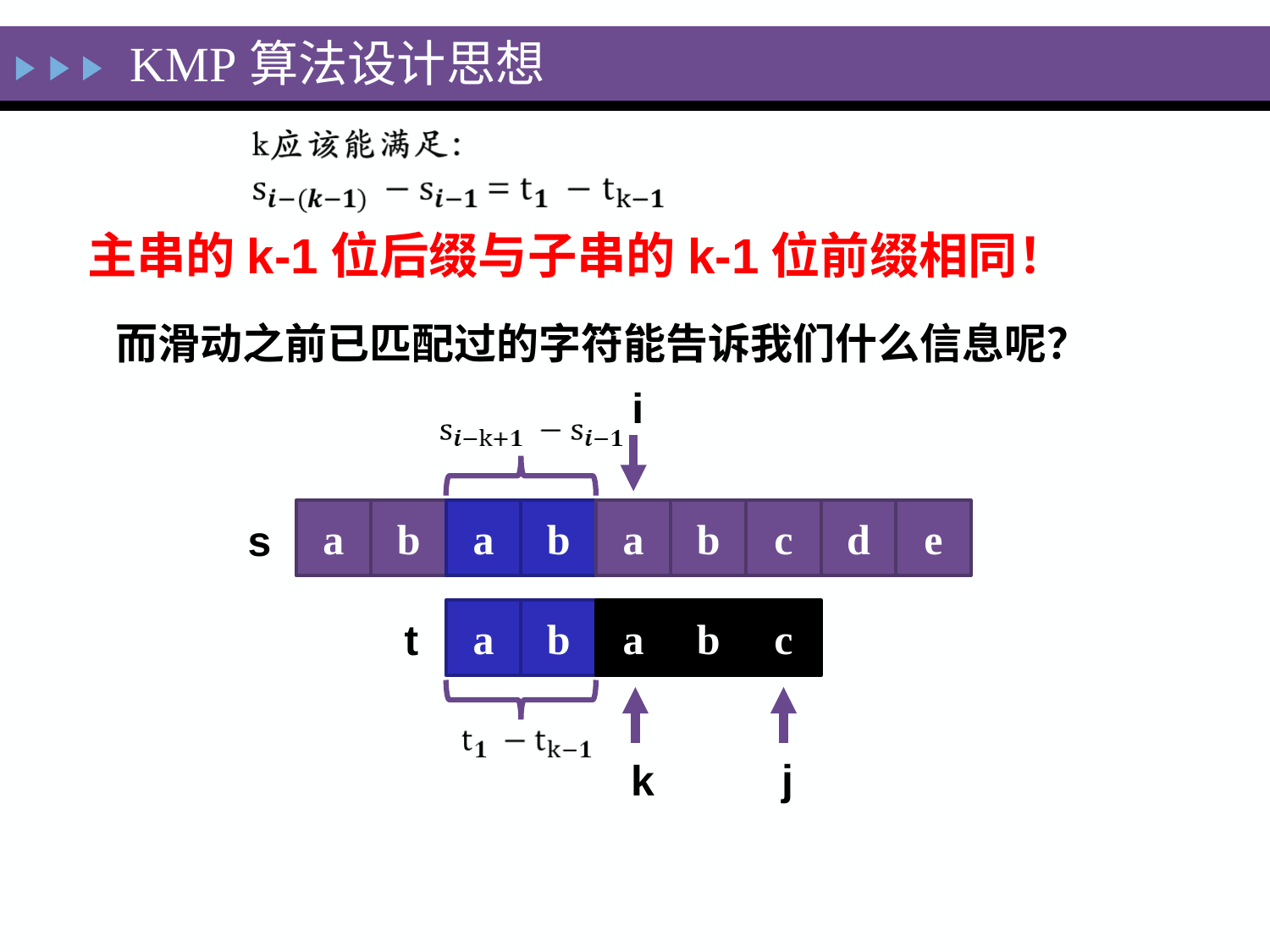

KMP算法设计思想

主串的k-1位后缀与子串的k-1位前缀相同！
而滑动之前已匹配过的字符能告诉我们什么信息呢？
i

a
b
a
b
a
b
c
d
e
s
a
b
a
b
c
t

j
k